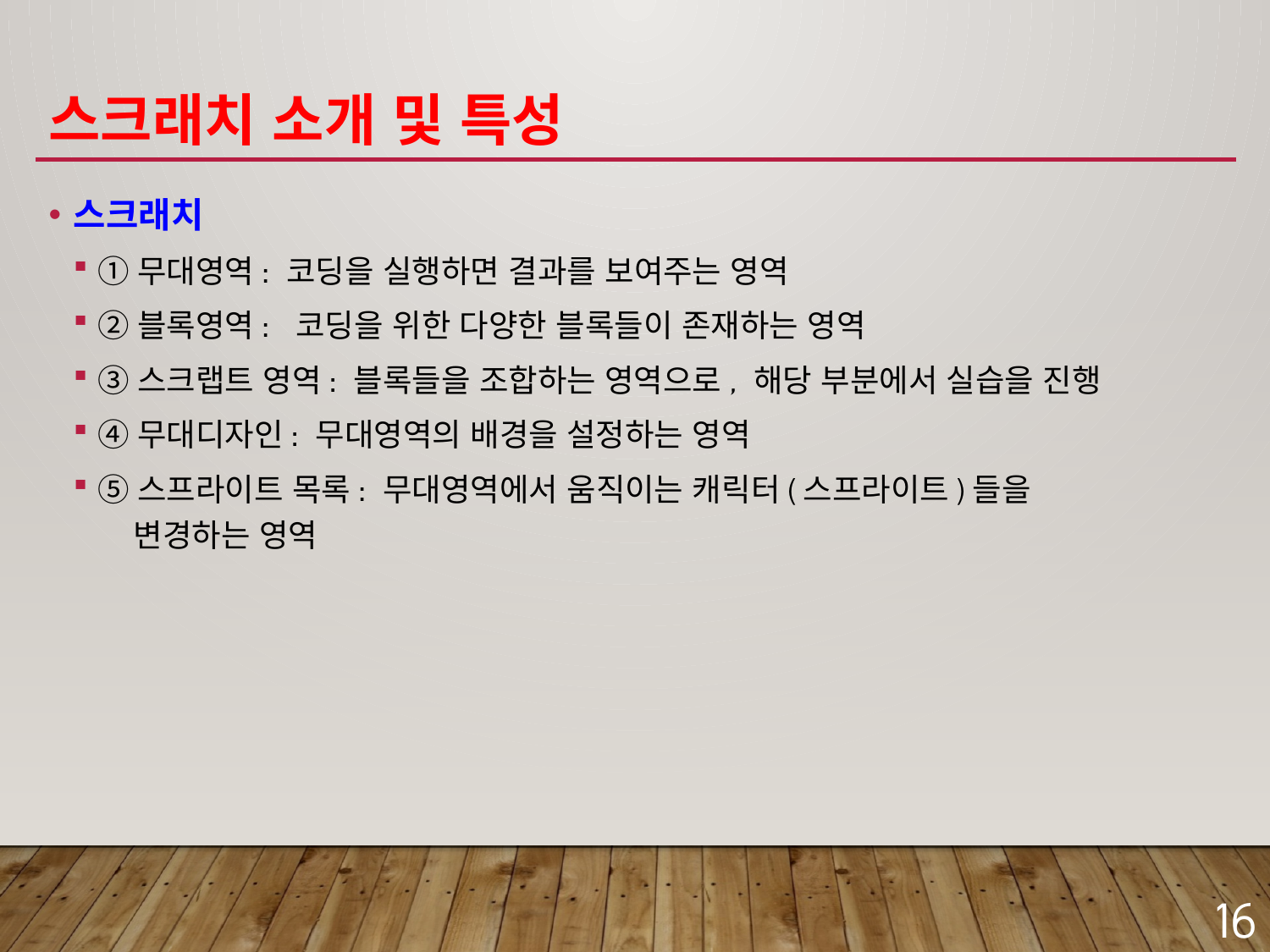

# 스크래치 소개 및 특성
스크래치
①무대영역: 코딩을 실행하면 결과를 보여주는 영역
②블록영역:  코딩을 위한 다양한 블록들이 존재하는 영역
③스크랩트 영역: 블록들을 조합하는 영역으로, 해당 부분에서 실습을 진행
④무대디자인: 무대영역의 배경을 설정하는 영역
⑤스프라이트 목록: 무대영역에서 움직이는 캐릭터(스프라이트)들을
    변경하는 영역
16